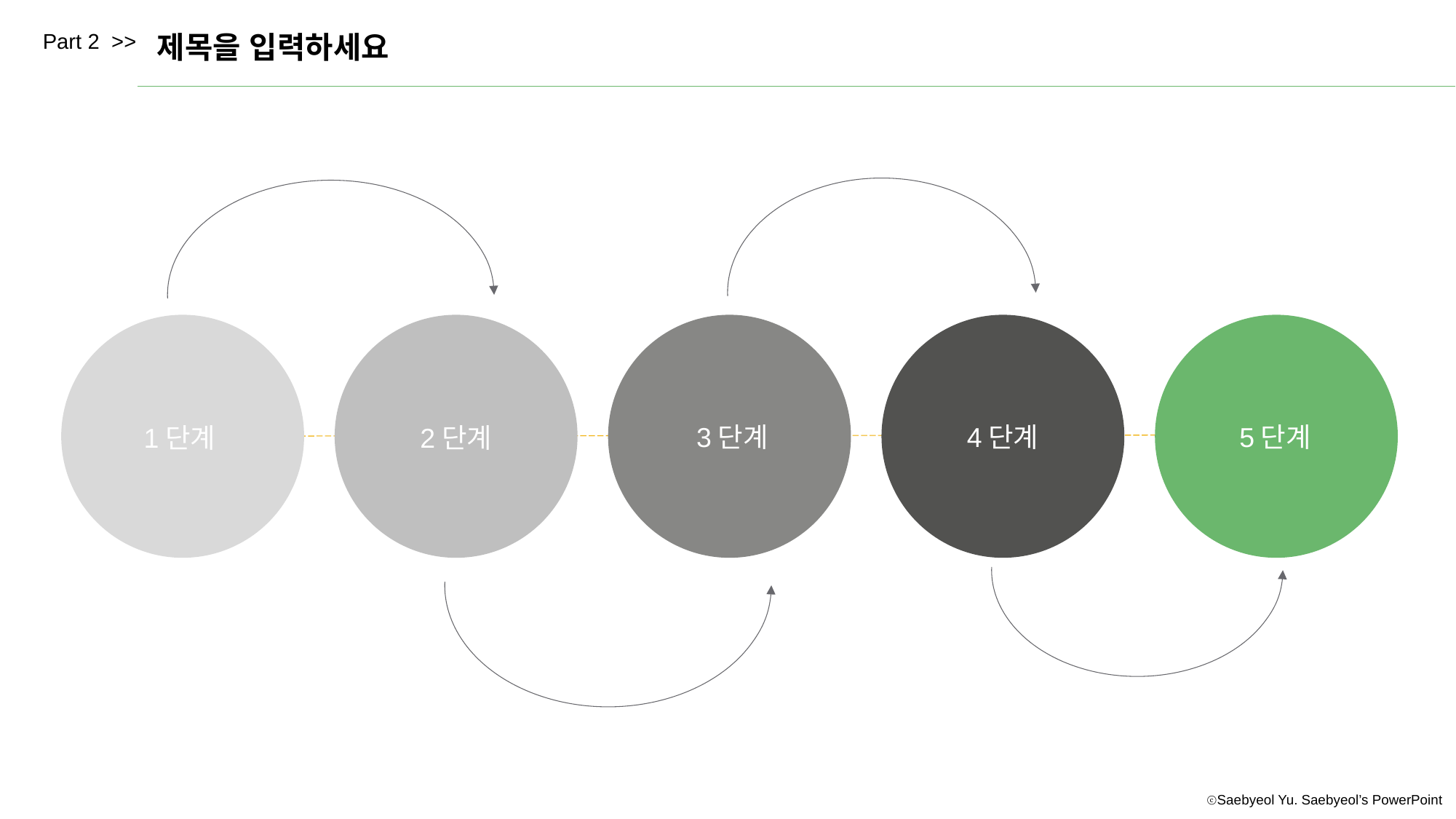

Part 2  >>
제목을 입력하세요

5단계
4단계
3단계
2단계
1단계